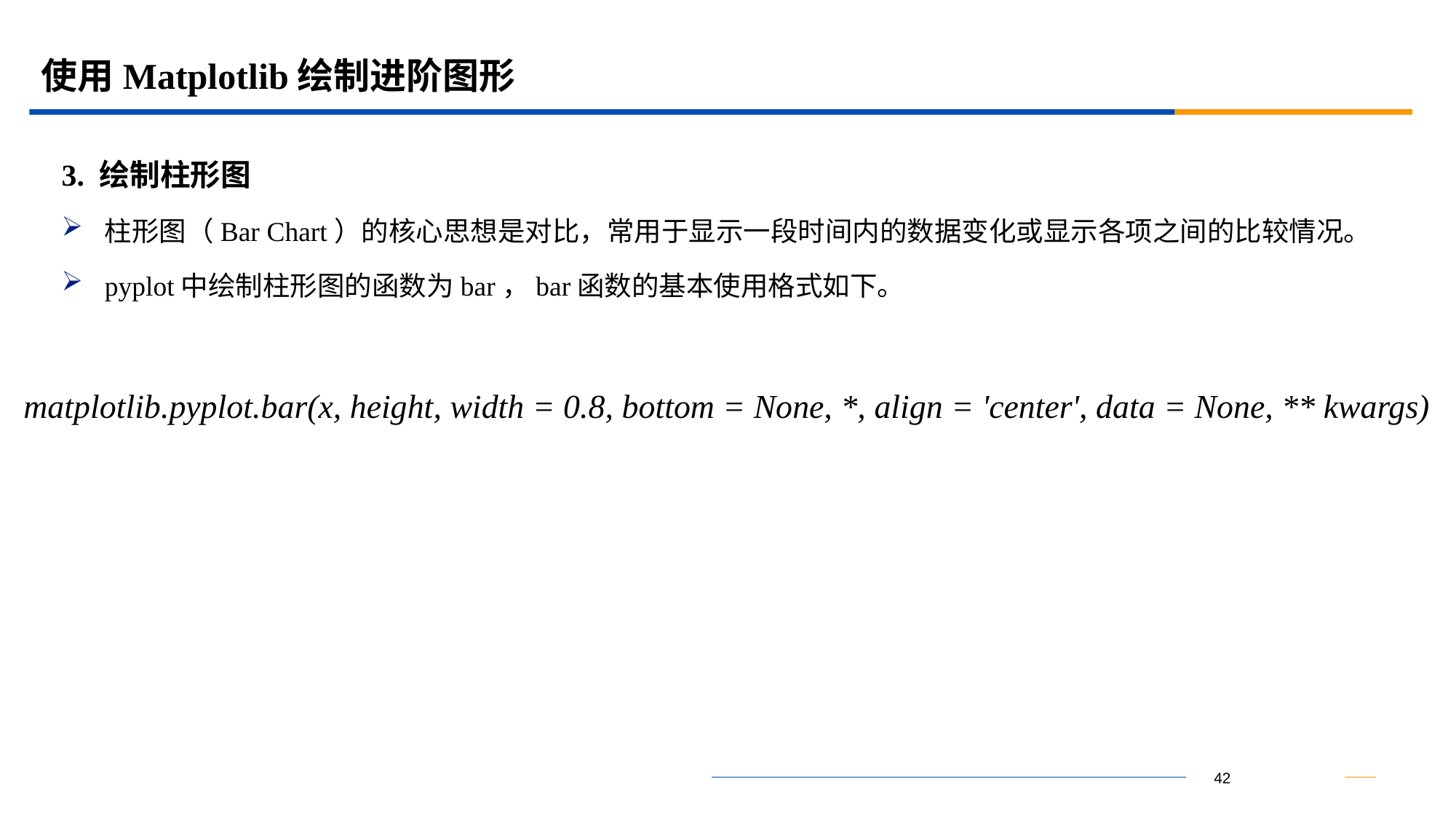

# 使用Matplotlib绘制进阶图形
3. 绘制柱形图
柱形图（Bar Chart）的核心思想是对比，常用于显示一段时间内的数据变化或显示各项之间的比较情况。
pyplot中绘制柱形图的函数为bar，bar函数的基本使用格式如下。

matplotlib.pyplot.bar(x, height, width = 0.8, bottom = None, *, align = 'center', data = None, ** kwargs)